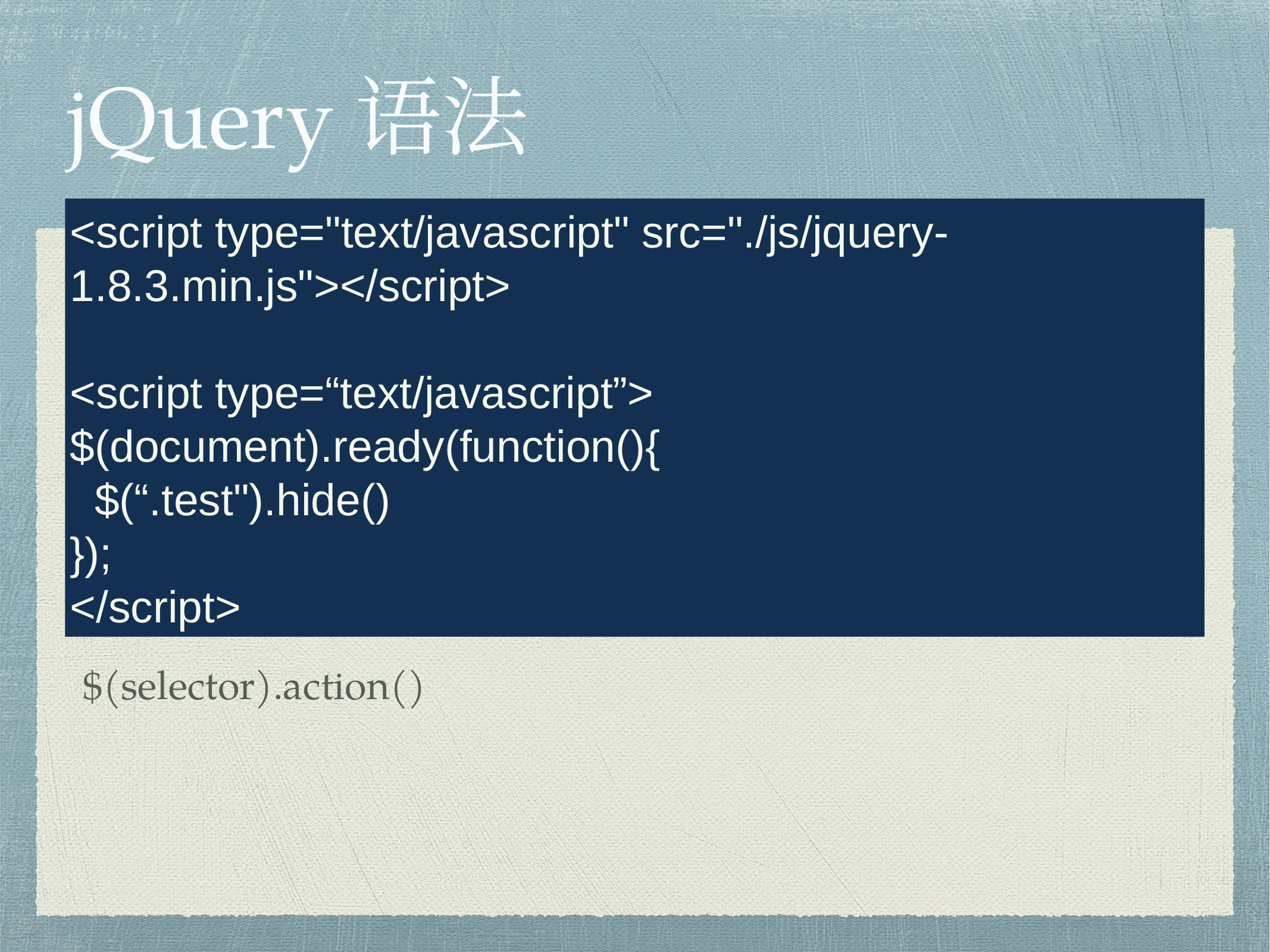

# jQuery语法
<script type="text/javascript" src="./js/jquery-1.8.3.min.js"></script>

<script type=“text/javascript”>
$(document).ready(function(){
  $(“.test").hide()
});
</script>
$(selector).action()